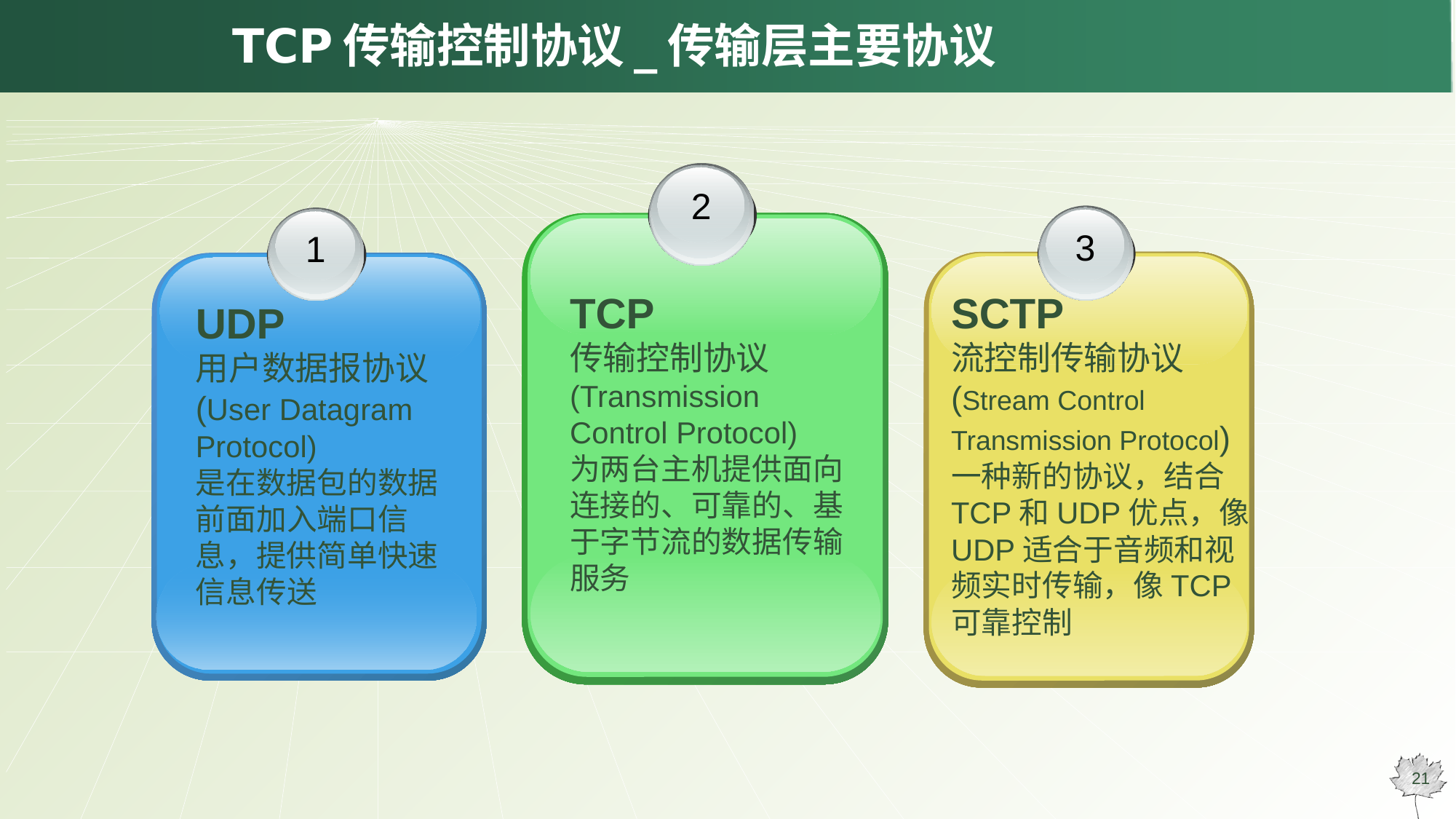

# TCP传输控制协议_传输层主要协议

2

TCP
传输控制协议(Transmission Control Protocol)
为两台主机提供面向连接的、可靠的、基于字节流的数据传输服务

3

SCTP
流控制传输协议(Stream Control Transmission Protocol)一种新的协议，结合TCP和UDP优点，像UDP适合于音频和视频实时传输，像TCP可靠控制

1

UDP
用户数据报协议
(User Datagram Protocol)
是在数据包的数据前面加入端口信息，提供简单快速信息传送

21